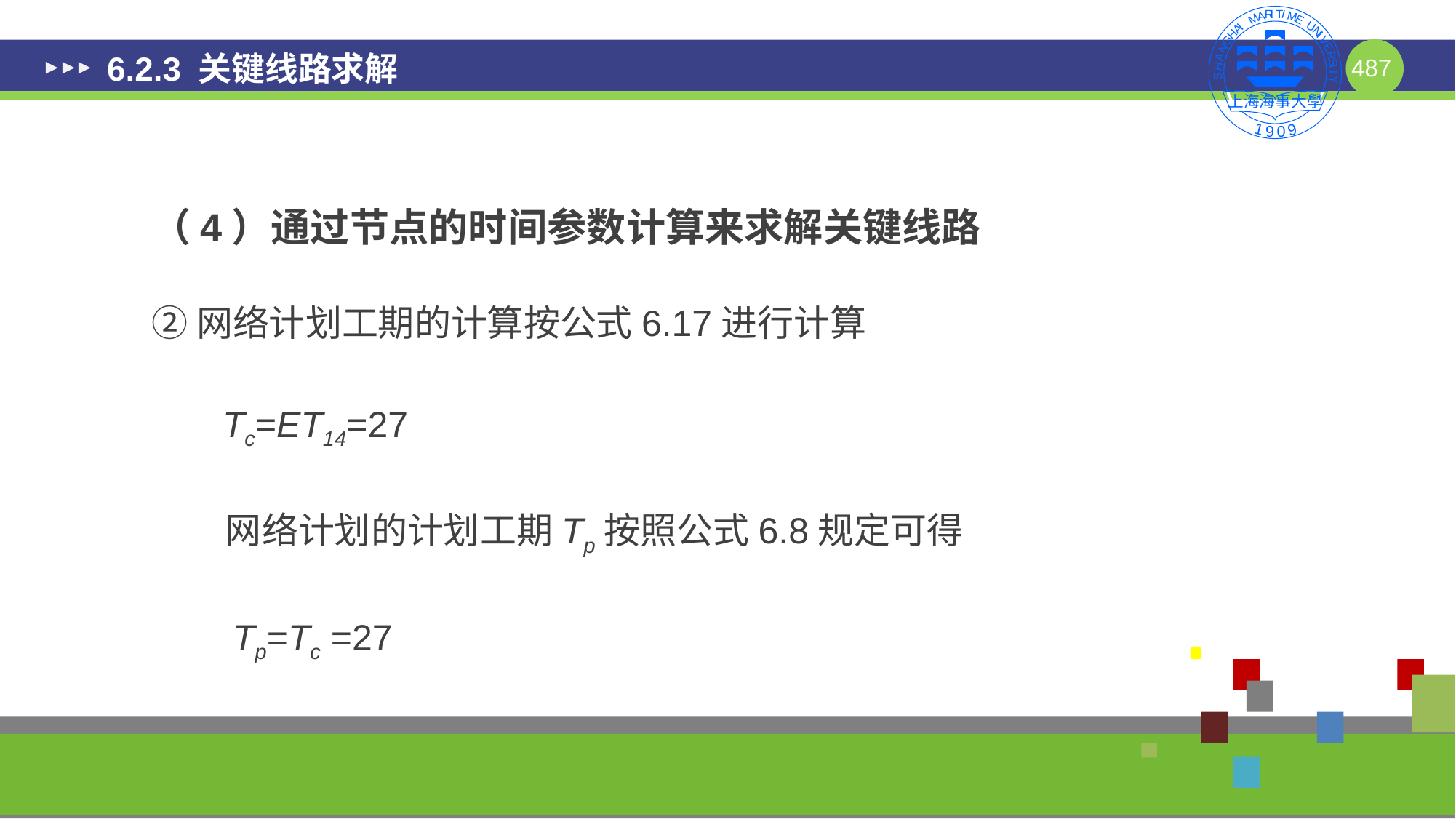

# 6.2.3 关键线路求解
（4）通过节点的时间参数计算来求解关键线路
②网络计划工期的计算按公式6.17进行计算
       Tc=ET14=27
        网络计划的计划工期Tp按照公式6.8规定可得
        Tp=Tc =27

487